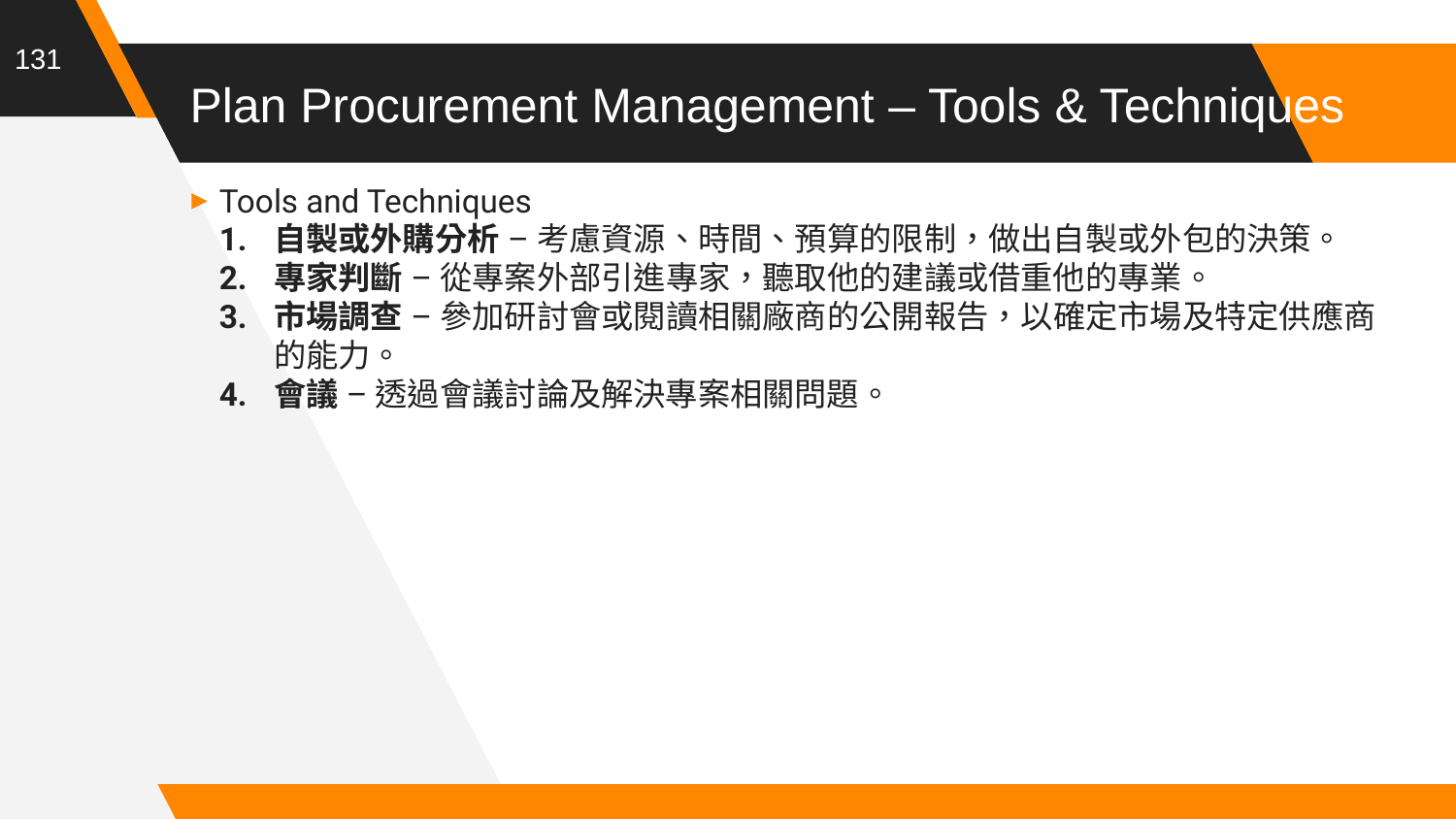

131
# Plan Procurement Management – Tools & Techniques
Tools and Techniques
自製或外購分析 – 考慮資源、時間、預算的限制，做出自製或外包的決策。
專家判斷 – 從專案外部引進專家，聽取他的建議或借重他的專業。
市場調查 – 參加研討會或閱讀相關廠商的公開報告，以確定市場及特定供應商的能力。
會議 – 透過會議討論及解決專案相關問題。